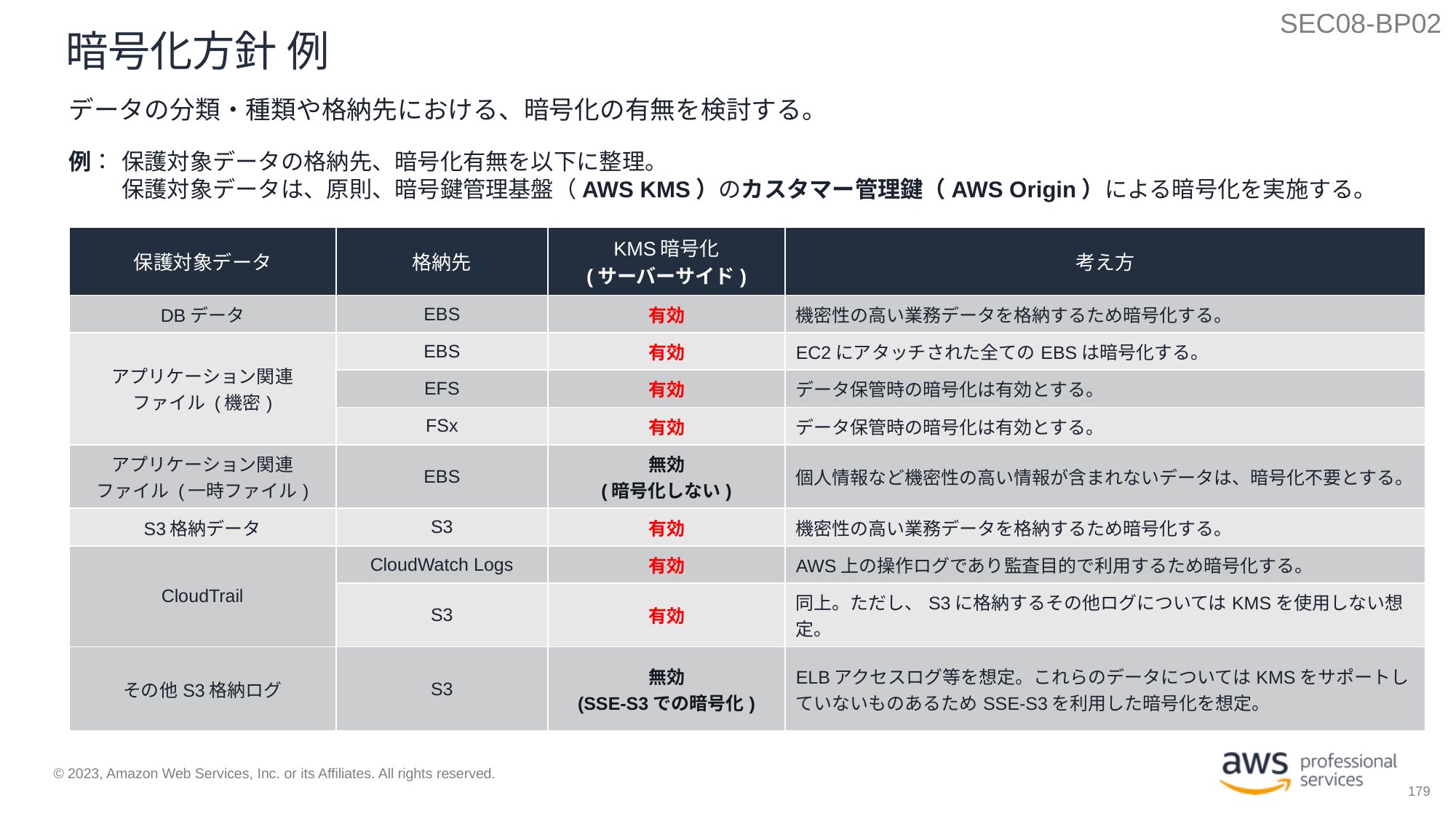

SEC08-BP02
# 暗号化方針 例
データの分類・種類や格納先における、暗号化の有無を検討する。
例：	保護対象データの格納先、暗号化有無を以下に整理。
保護対象データは、原則、暗号鍵管理基盤（AWS KMS）のカスタマー管理鍵（AWS Origin）による暗号化を実施する。
| 保護対象データ | 格納先 | KMS暗号化 (サーバーサイド) | 考え方 |
| --- | --- | --- | --- |
| DBデータ | EBS | 有効 | 機密性の高い業務データを格納するため暗号化する。 |
| アプリケーション関連 ファイル (機密) | EBS | 有効 | EC2にアタッチされた全てのEBSは暗号化する。 |
|  | EFS | 有効 | データ保管時の暗号化は有効とする。 |
|  | FSx | 有効 | データ保管時の暗号化は有効とする。 |
| アプリケーション関連 ファイル (一時ファイル) | EBS | 無効 (暗号化しない) | 個人情報など機密性の高い情報が含まれないデータは、暗号化不要とする。 |
| S3格納データ | S3 | 有効 | 機密性の高い業務データを格納するため暗号化する。 |
| CloudTrail | CloudWatch Logs | 有効 | AWS上の操作ログであり監査目的で利用するため暗号化する。 |
|  | S3 | 有効 | 同上。ただし、S3に格納するその他ログについてはKMSを使用しない想定。 |
| その他S3格納ログ | S3 | 無効 (SSE-S3での暗号化) | ELBアクセスログ等を想定。これらのデータについてはKMSをサポートしていないものあるためSSE-S3を利用した暗号化を想定。 |